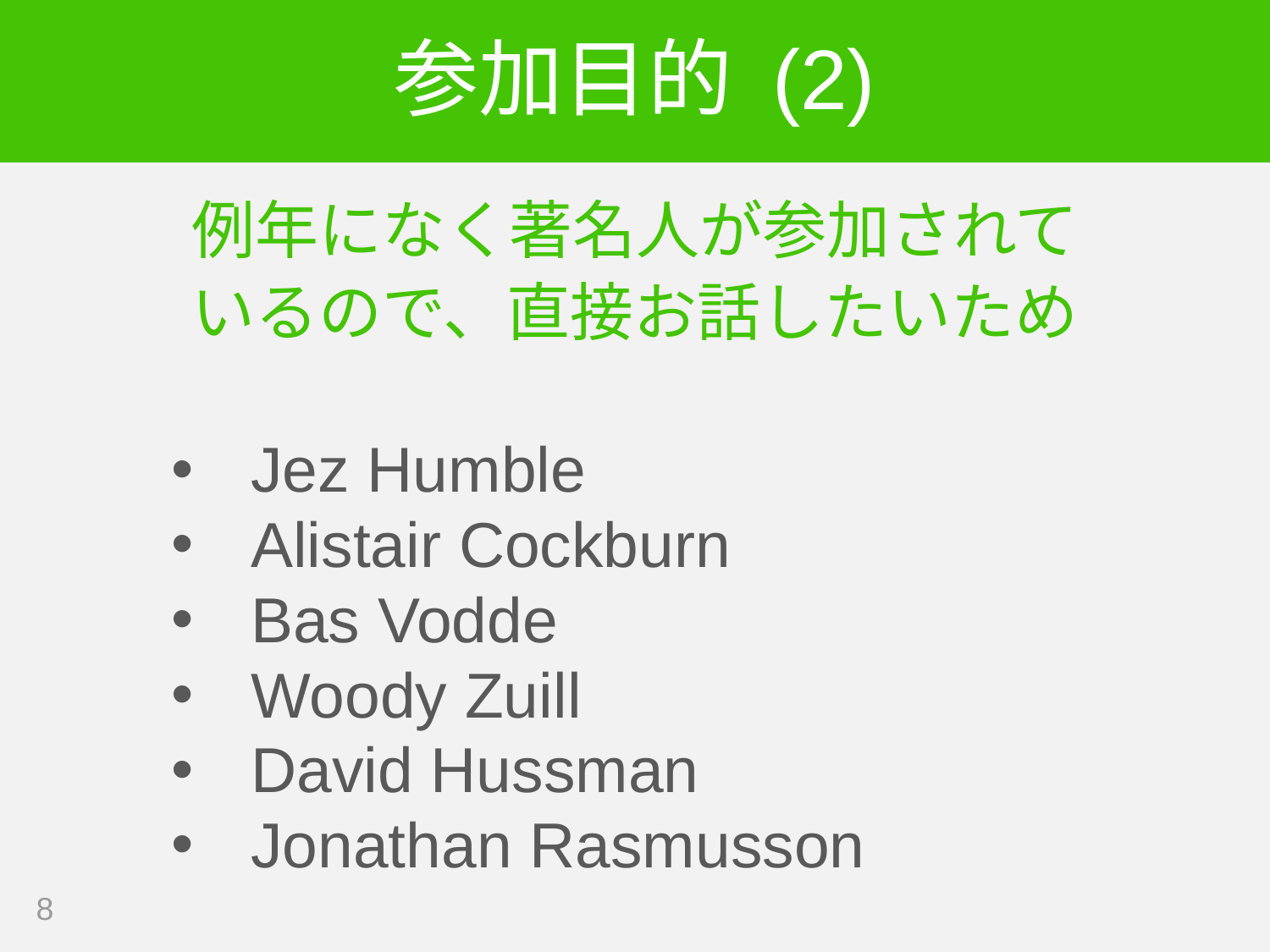

# 参加目的 (2)
例年になく著名人が参加されて
いるので、直接お話したいため

Jez Humble
Alistair Cockburn
Bas Vodde
Woody Zuill
David Hussman
Jonathan Rasmusson
8